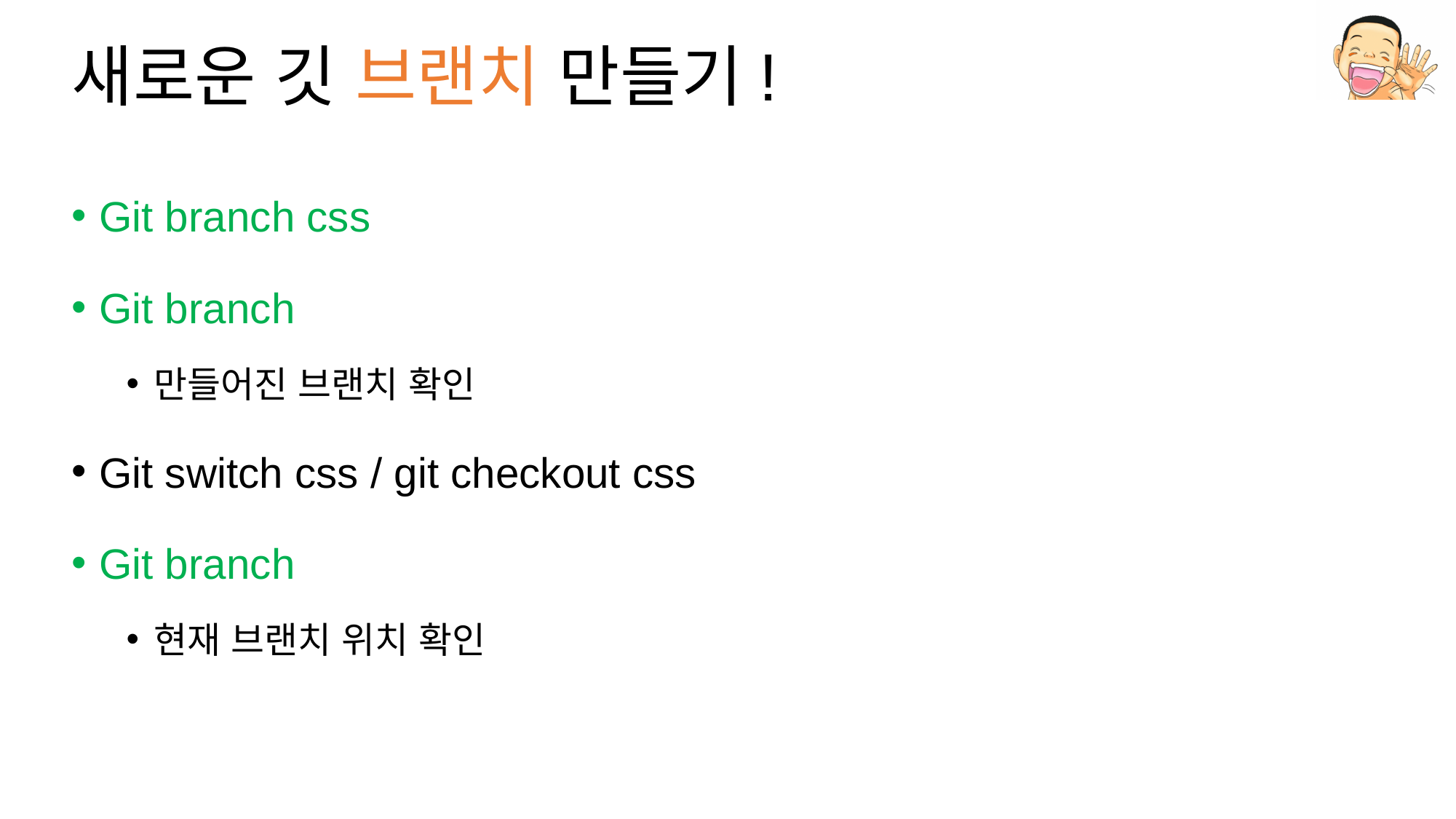

# 새로운 깃 브랜치 만들기!
Git branch css
Git branch
만들어진 브랜치 확인
Git switch css / git checkout css
Git branch
현재 브랜치 위치 확인